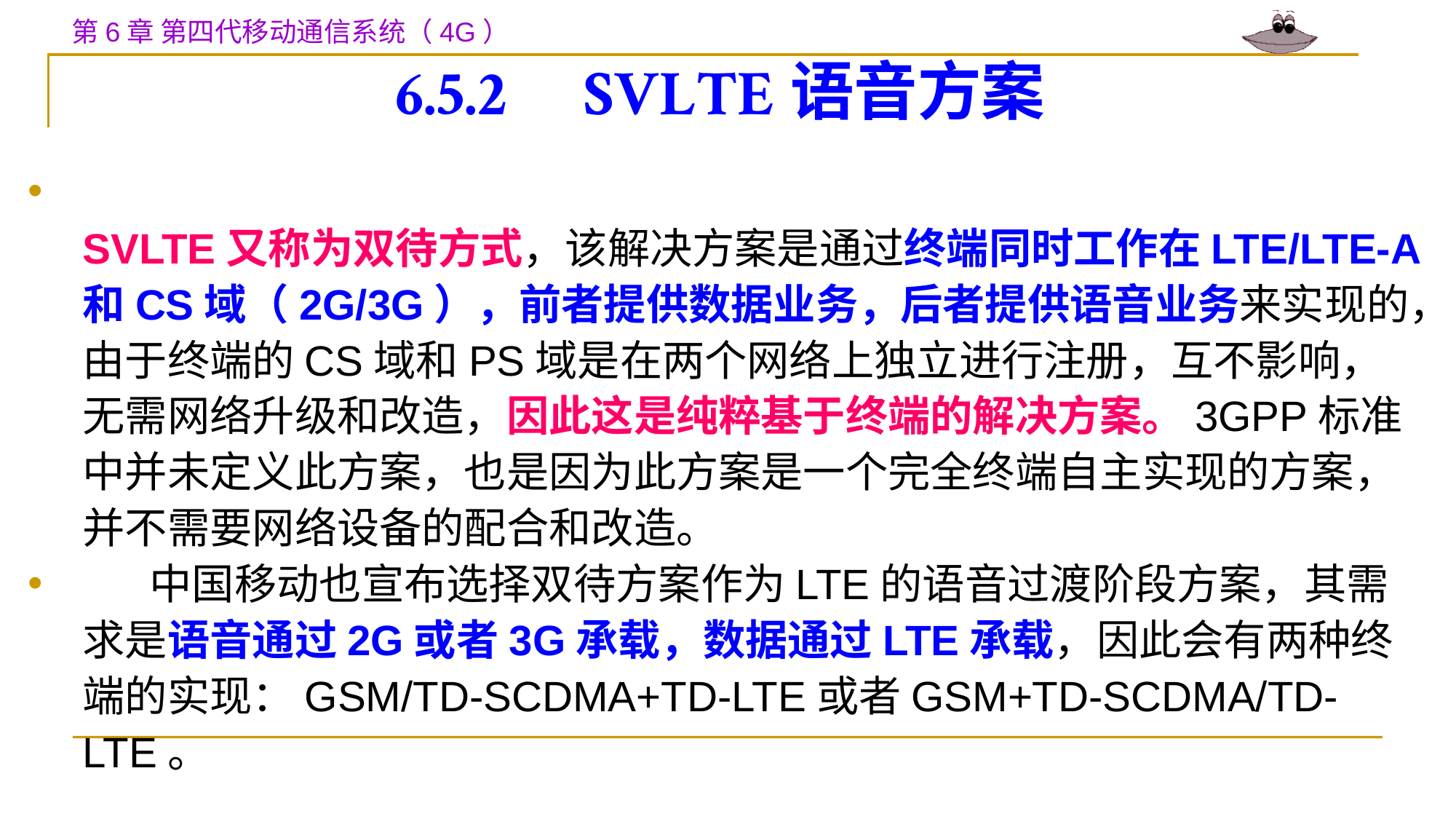

# 6.5.2      SVLTE语音方案
    SVLTE又称为双待方式，该解决方案是通过终端同时工作在LTE/LTE-A和CS域（2G/3G），前者提供数据业务，后者提供语音业务来实现的，由于终端的CS域和PS域是在两个网络上独立进行注册，互不影响，无需网络升级和改造，因此这是纯粹基于终端的解决方案。3GPP标准中并未定义此方案，也是因为此方案是一个完全终端自主实现的方案，并不需要网络设备的配合和改造。
      中国移动也宣布选择双待方案作为LTE的语音过渡阶段方案，其需求是语音通过2G或者3G承载，数据通过LTE承载，因此会有两种终端的实现：GSM/TD-SCDMA+TD-LTE或者GSM+TD-SCDMA/TD-LTE。